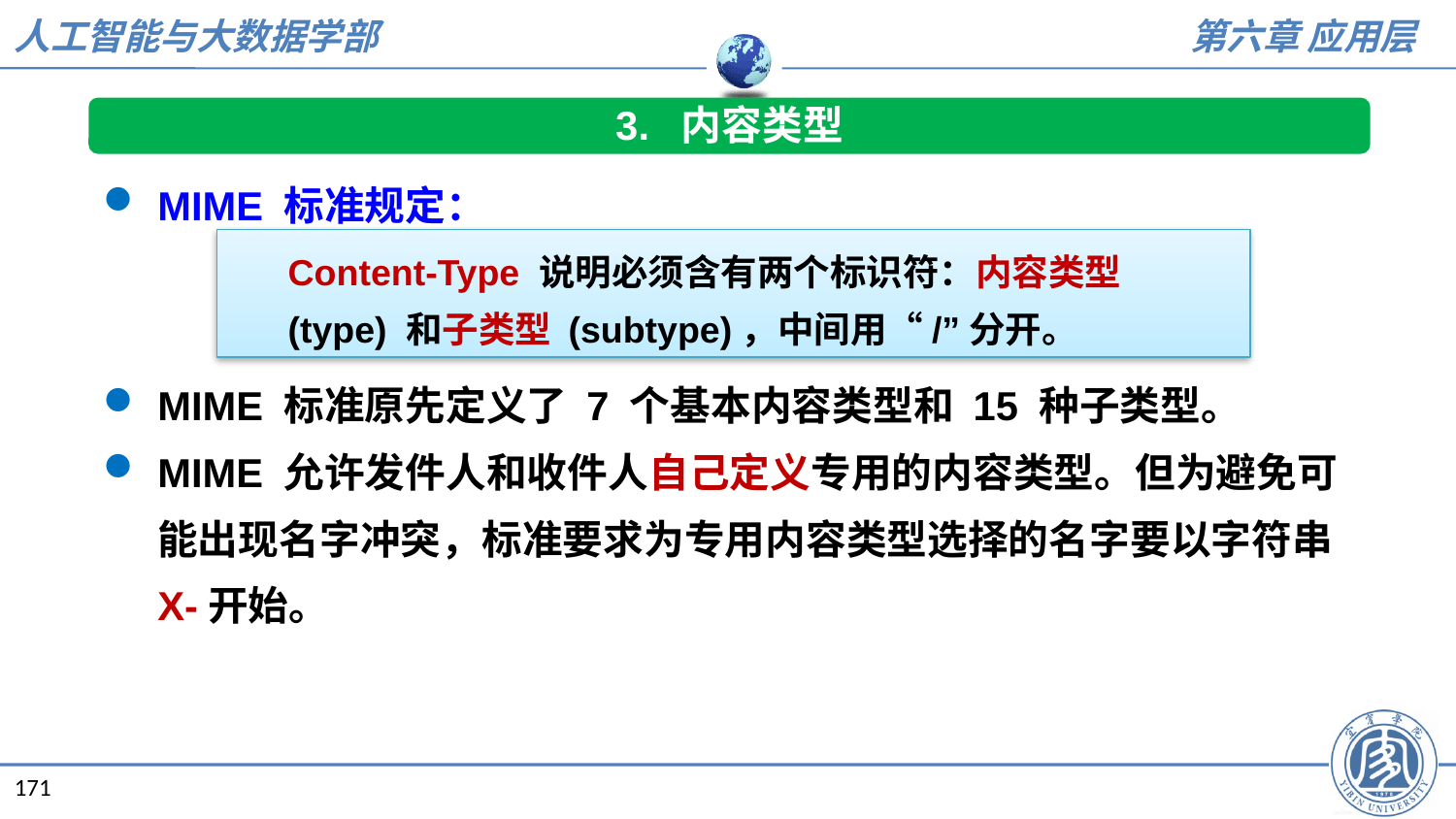

3.  内容类型

MIME 标准规定：

MIME 标准原先定义了 7 个基本内容类型和 15 种子类型。
MIME 允许发件人和收件人自己定义专用的内容类型。但为避免可能出现名字冲突，标准要求为专用内容类型选择的名字要以字符串 X-开始。
Content-Type 说明必须含有两个标识符：内容类型 (type) 和子类型 (subtype)，中间用“/”分开。
171